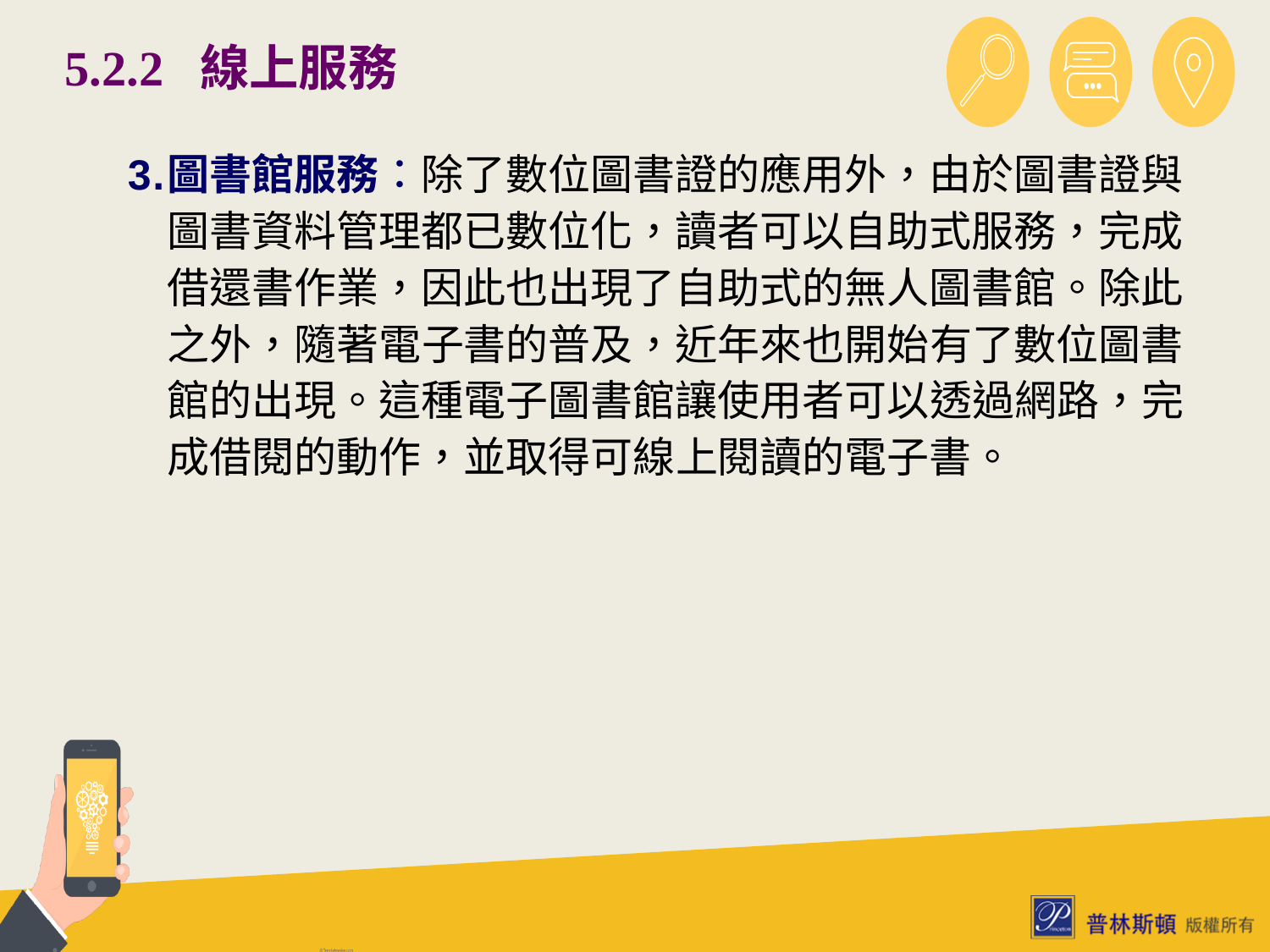

# 5.2.2  線上服務
圖書館服務：除了數位圖書證的應用外，由於圖書證與圖書資料管理都已數位化，讀者可以自助式服務，完成借還書作業，因此也出現了自助式的無人圖書館。除此之外，隨著電子書的普及，近年來也開始有了數位圖書館的出現。這種電子圖書館讓使用者可以透過網路，完成借閱的動作，並取得可線上閱讀的電子書。